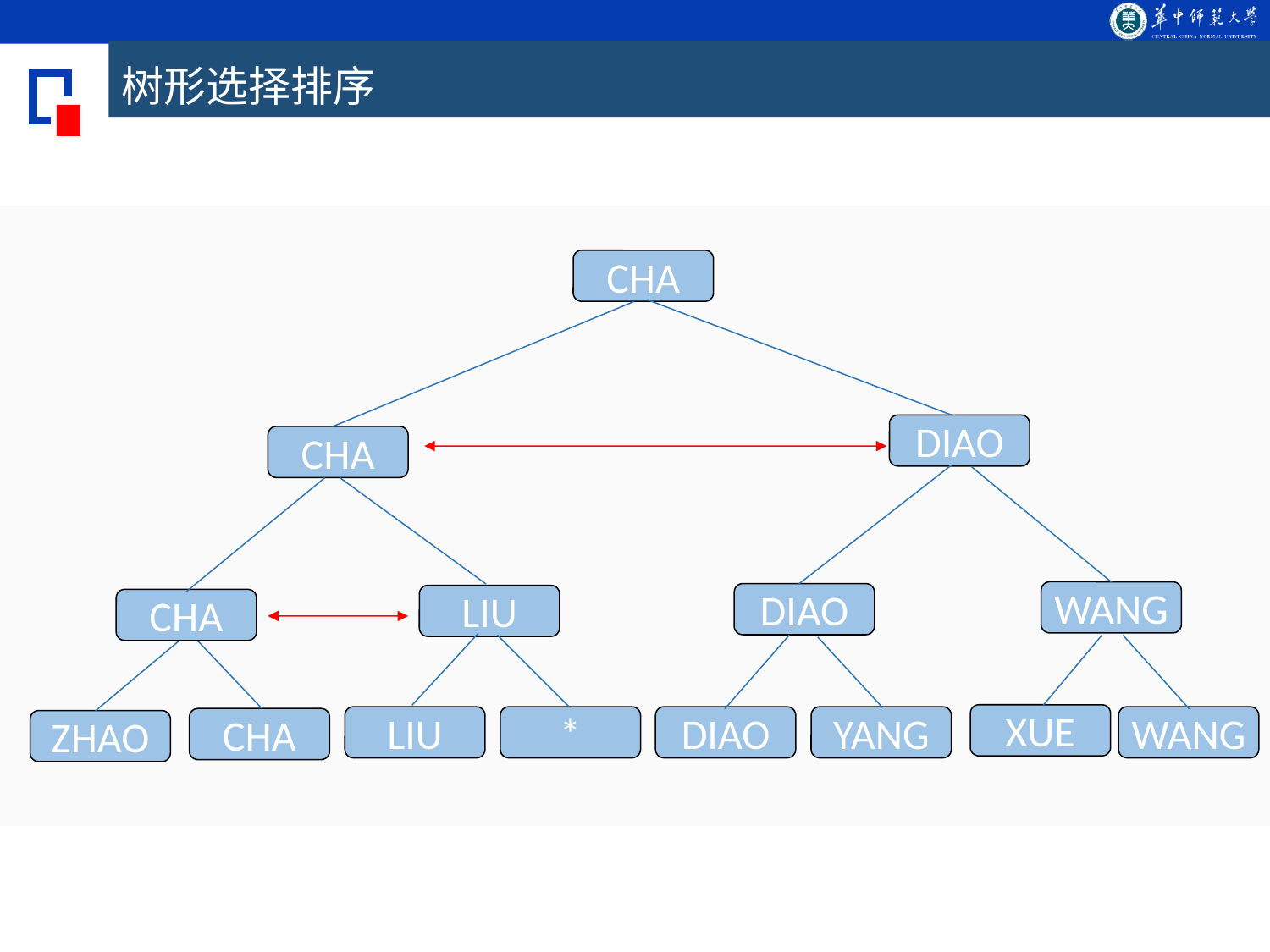

树形选择排序

CHA

DIAO
CHA

WANG
DIAO
LIU
CHA

XUE
LIU
*
DIAO
YANG
WANG
CHA
ZHAO